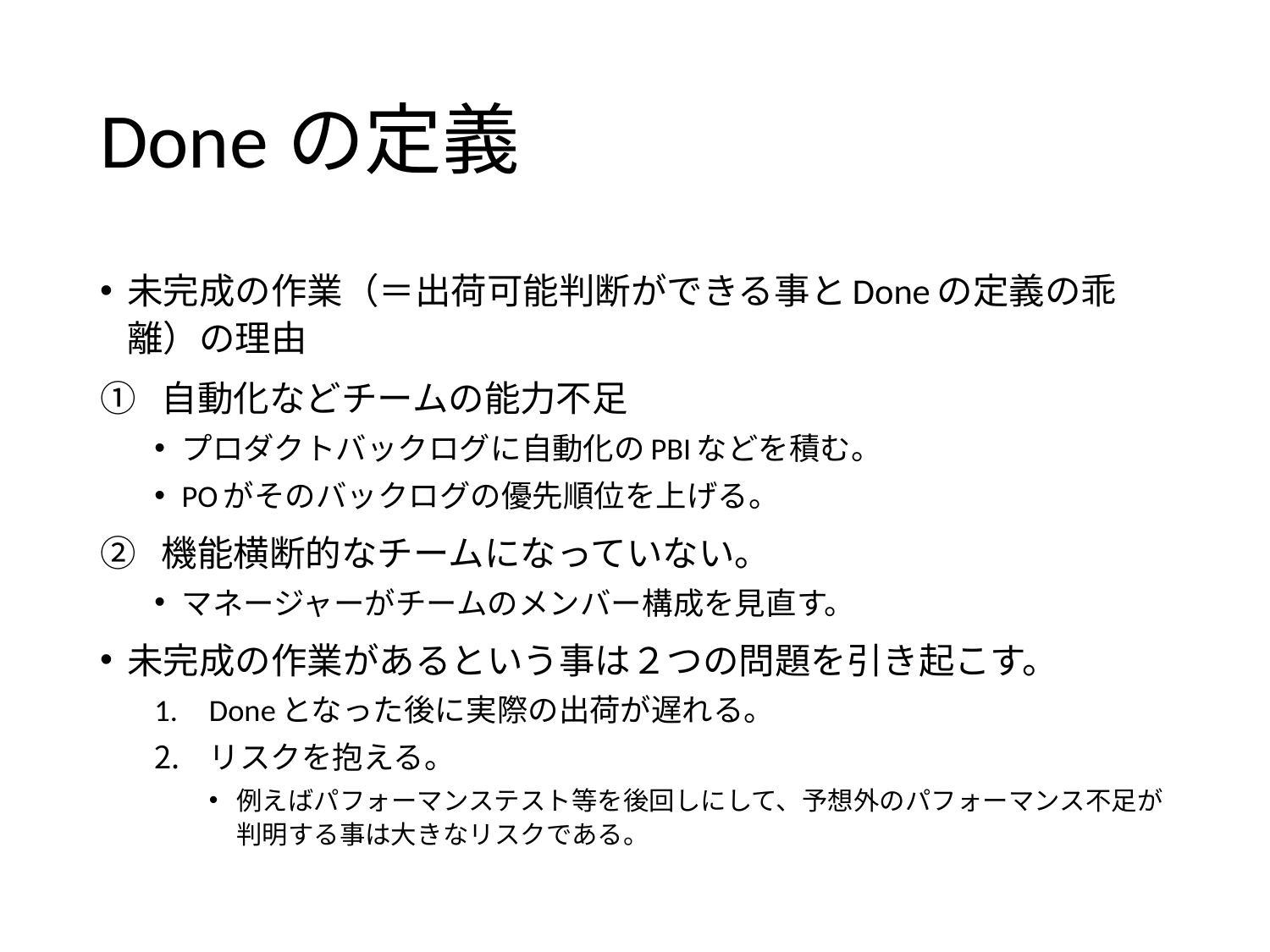

# Doneの定義
未完成の作業（＝出荷可能判断ができる事とDoneの定義の乖離）の理由
自動化などチームの能力不足
プロダクトバックログに自動化のPBIなどを積む。
POがそのバックログの優先順位を上げる。
機能横断的なチームになっていない。
マネージャーがチームのメンバー構成を見直す。
未完成の作業があるという事は２つの問題を引き起こす。
Doneとなった後に実際の出荷が遅れる。
リスクを抱える。
例えばパフォーマンステスト等を後回しにして、予想外のパフォーマンス不足が判明する事は大きなリスクである。